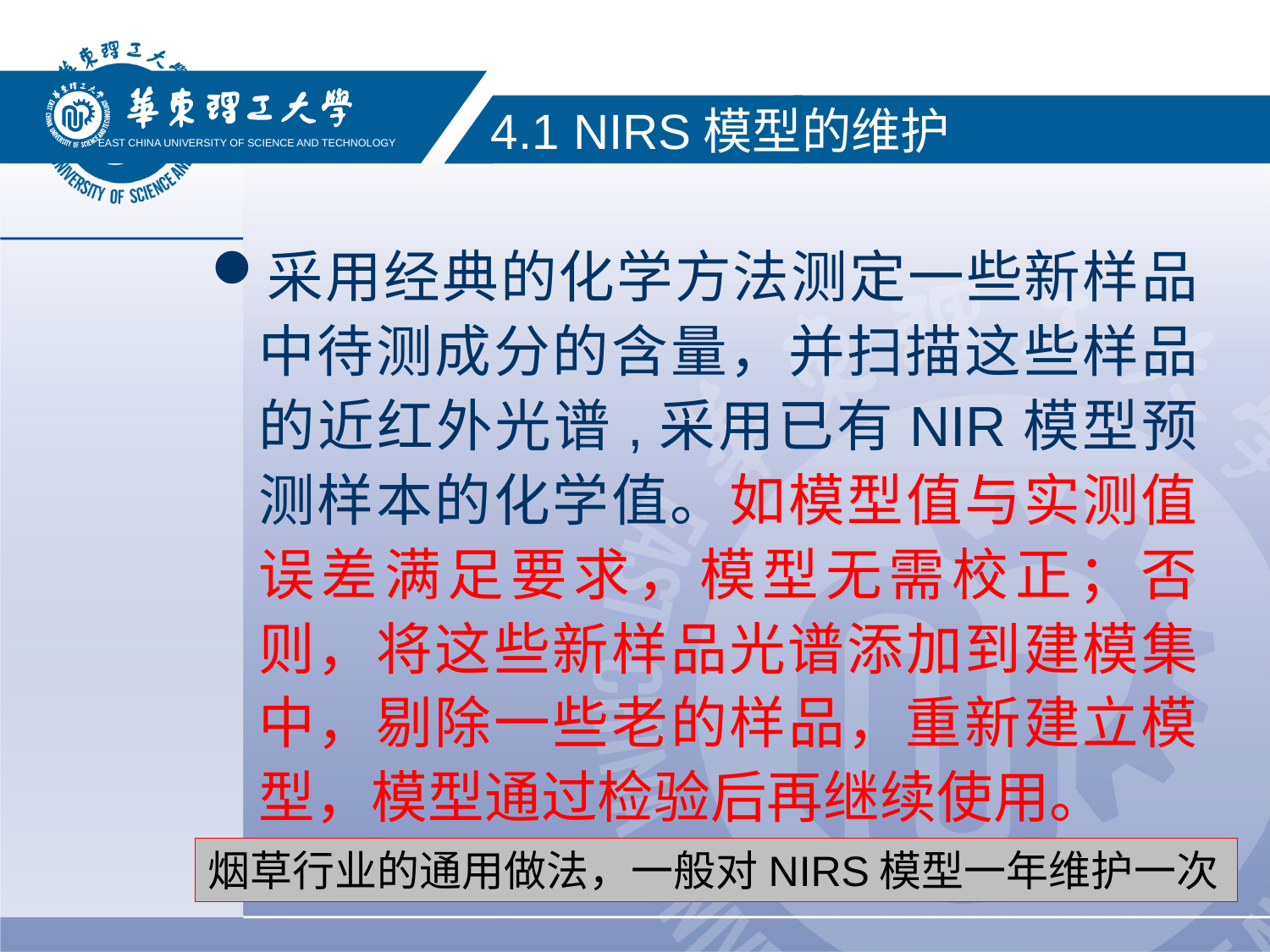

EAST CHINA UNIVERSITY OF SCIENCE AND TECHNOLOGY
4.1 NIRS模型的维护

采用经典的化学方法测定一些新样品中待测成分的含量，并扫描这些样品的近红外光谱,采用已有NIR模型预测样本的化学值。如模型值与实测值误差满足要求，模型无需校正；否则，将这些新样品光谱添加到建模集中，剔除一些老的样品，重新建立模型，模型通过检验后再继续使用。
烟草行业的通用做法，一般对NIRS模型一年维护一次